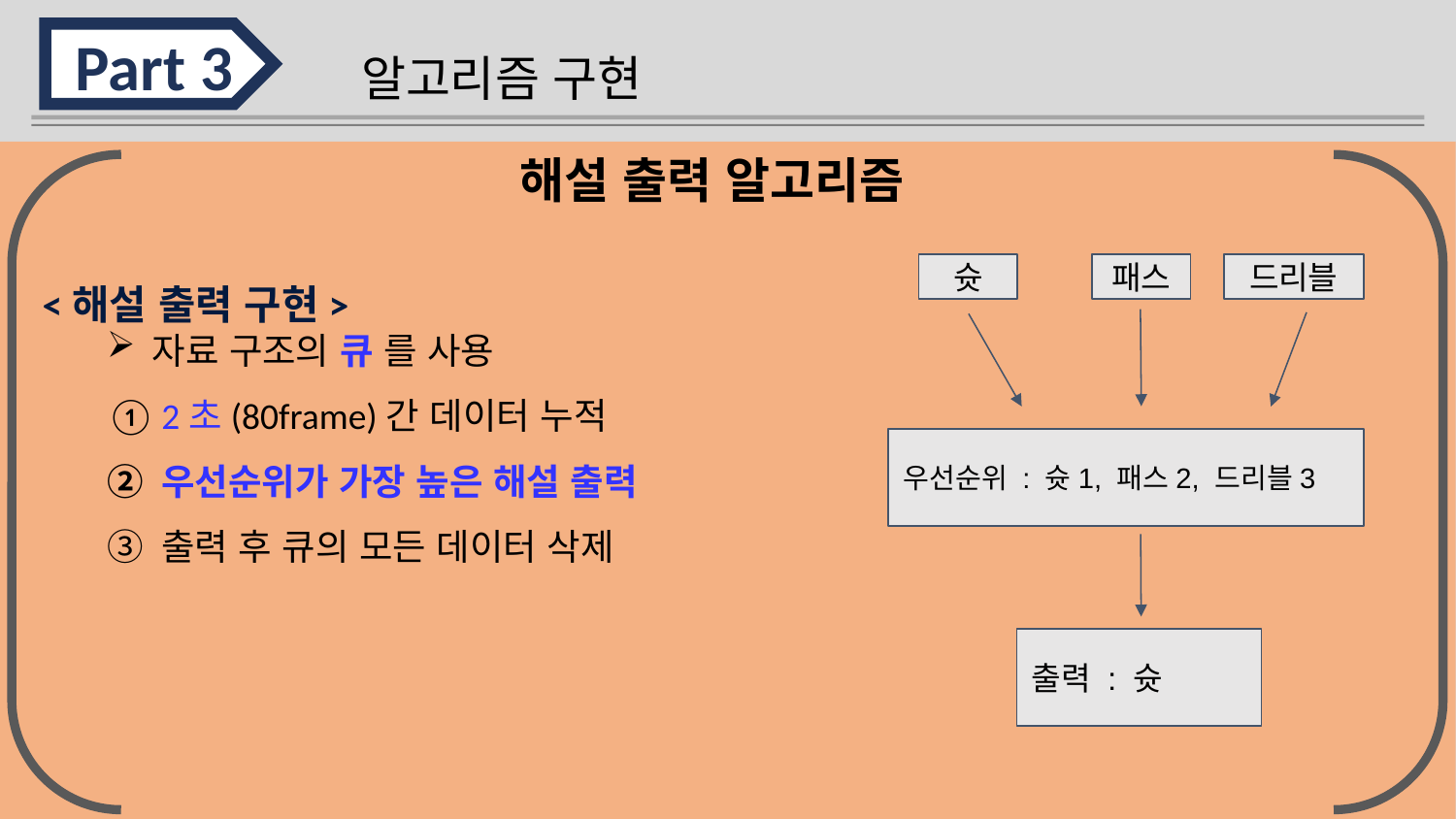

Part 3

알고리즘 구현

 <해설 출력 구현>
자료 구조의 큐 를 사용
2초(80frame)간 데이터 누적
우선순위가 가장 높은 해설 출력
출력 후 큐의 모든 데이터 삭제

해설 출력 알고리즘

슛
패스
드리블
우선순위 : 슛1, 패스2, 드리블3
출력 : 슛